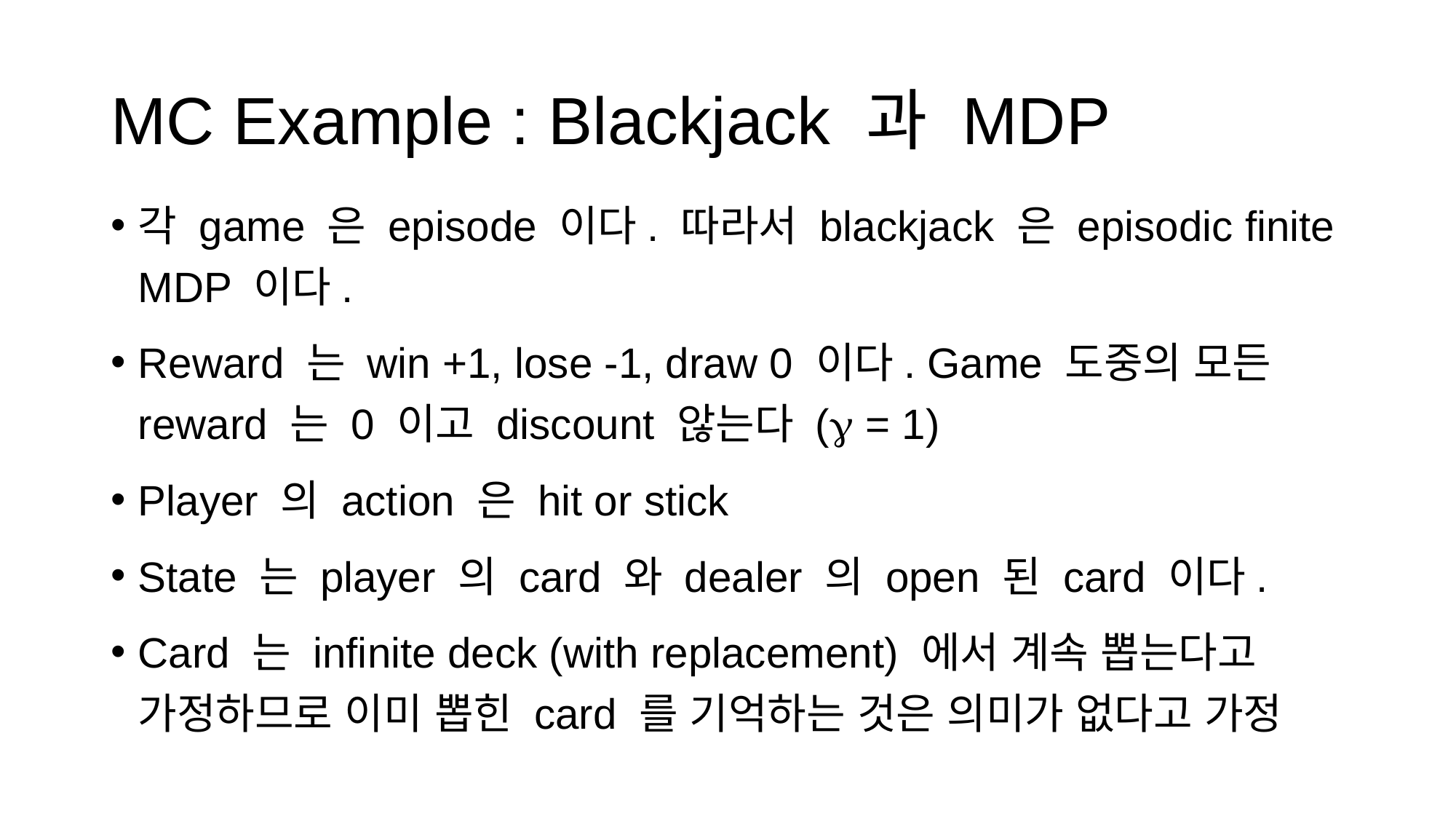

# MC Example : Blackjack 과 MDP
각 game 은 episode 이다. 따라서 blackjack 은 episodic finite MDP 이다.
Reward 는 win +1, lose -1, draw 0 이다. Game 도중의 모든 reward 는 0 이고 discount 않는다 (γ = 1)
Player 의 action 은 hit or stick
State 는 player 의 card 와 dealer 의 open 된 card 이다.
Card 는 infinite deck (with replacement) 에서 계속 뽑는다고 가정하므로 이미 뽑힌 card 를 기억하는 것은 의미가 없다고 가정